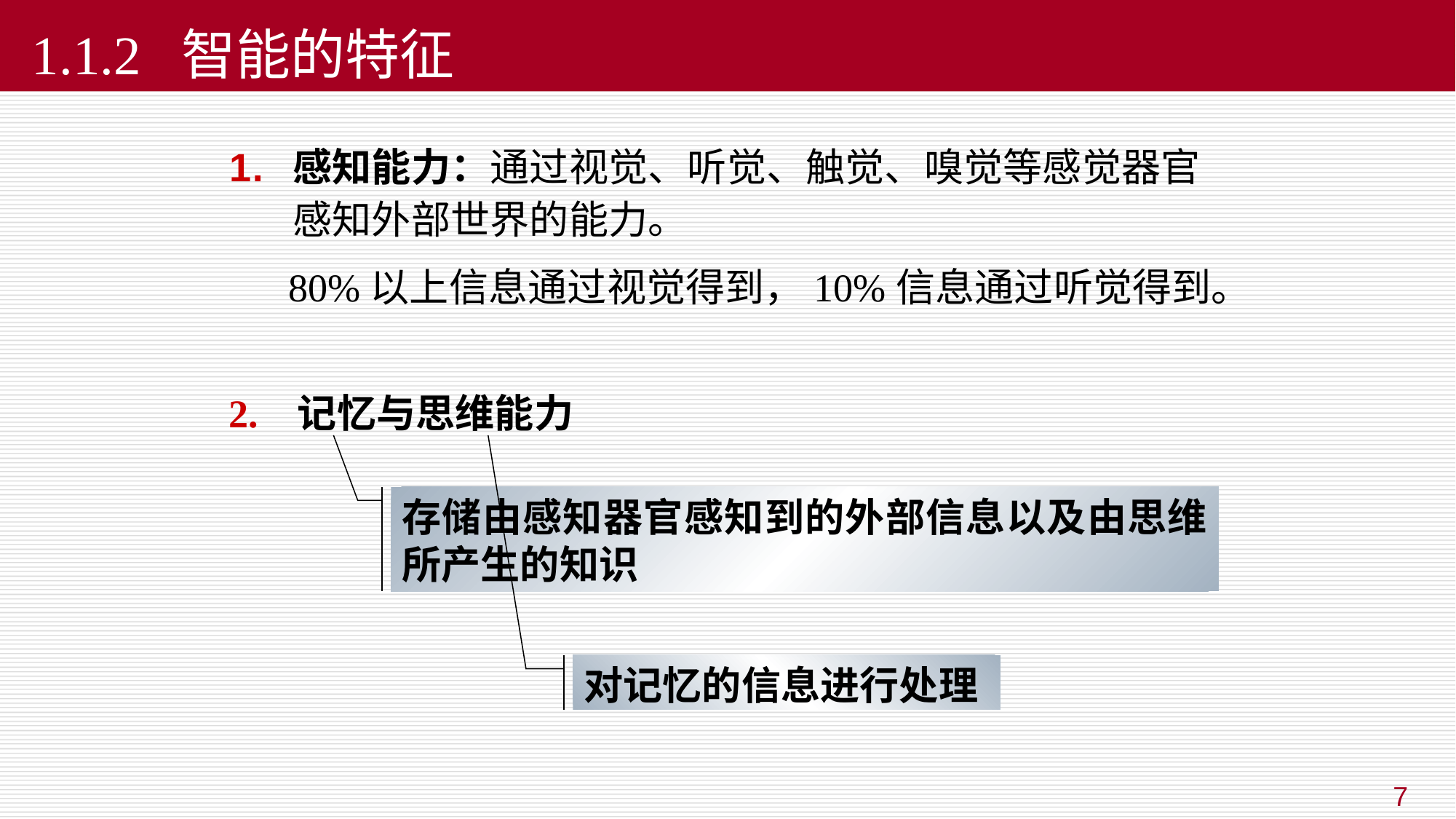

# 1.1.2  智能的特征
感知能力：通过视觉、听觉、触觉、嗅觉等感觉器官感知外部世界的能力。
      80%以上信息通过视觉得到，10%信息通过听觉得到。
2.   记忆与思维能力
存储由感知器官感知到的外部信息以及由思维所产生的知识
对记忆的信息进行处理
7